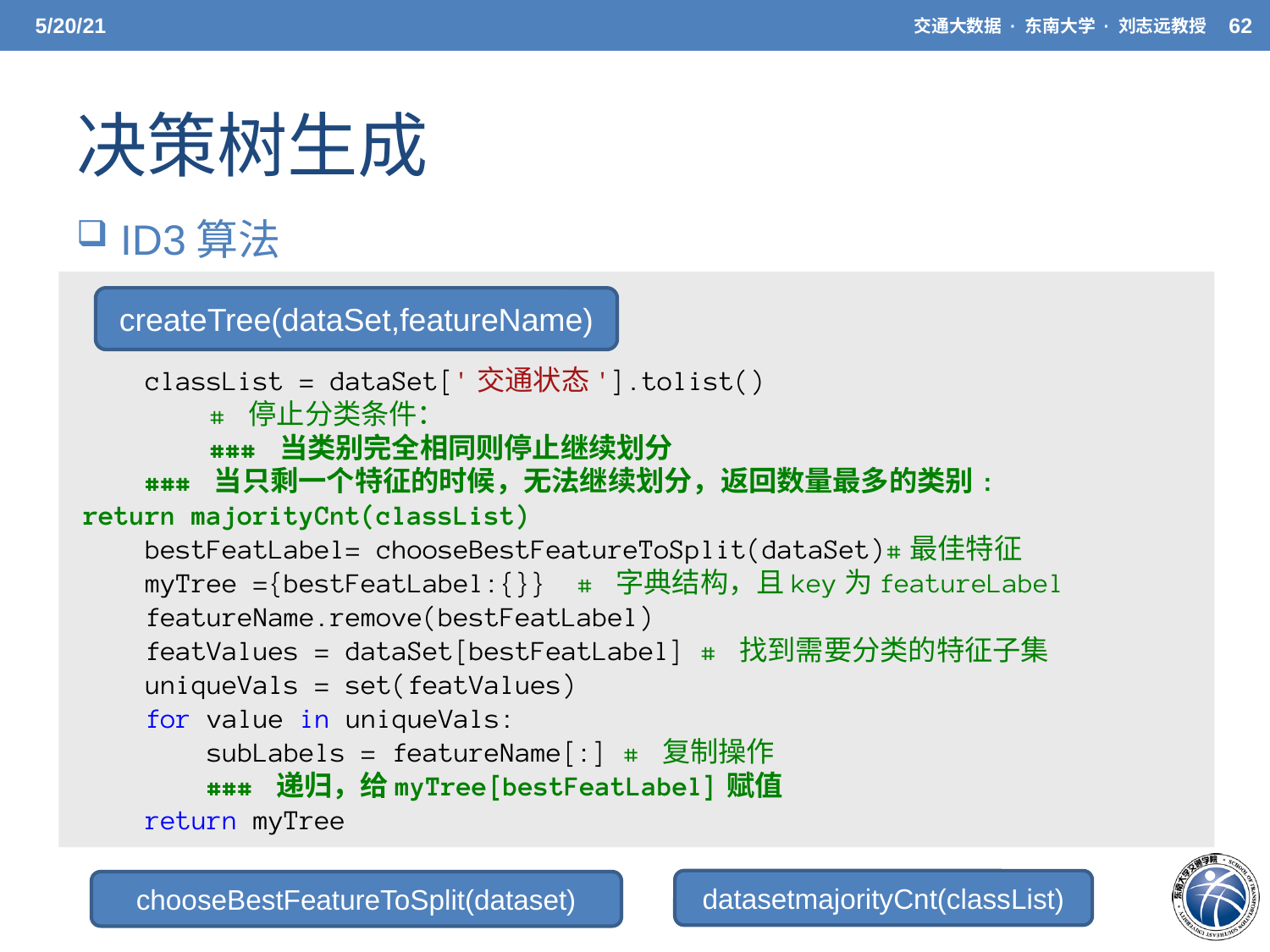

5/20/21
交通大数据 · 东南大学 · 刘志远教授
62
# 决策树生成
 ID3算法

createTree(dataSet,featureName)
    classList = dataSet['交通状态'].tolist()
	# 停止分类条件：
    	### 当类别完全相同则停止继续划分
    ### 当只剩一个特征的时候，无法继续划分，返回数量最多的类别: return majorityCnt(classList)
    bestFeatLabel= chooseBestFeatureToSplit(dataSet)#最佳特征
    myTree ={bestFeatLabel:{}}  # 字典结构，且key为featureLabel
    featureName.remove(bestFeatLabel)
    featValues = dataSet[bestFeatLabel] # 找到需要分类的特征子集
    uniqueVals = set(featValues)
    for value in uniqueVals:
        subLabels = featureName[:] # 复制操作
        ### 递归，给myTree[bestFeatLabel]赋值
    return myTree
datasetmajorityCnt(classList)
chooseBestFeatureToSplit(dataset)